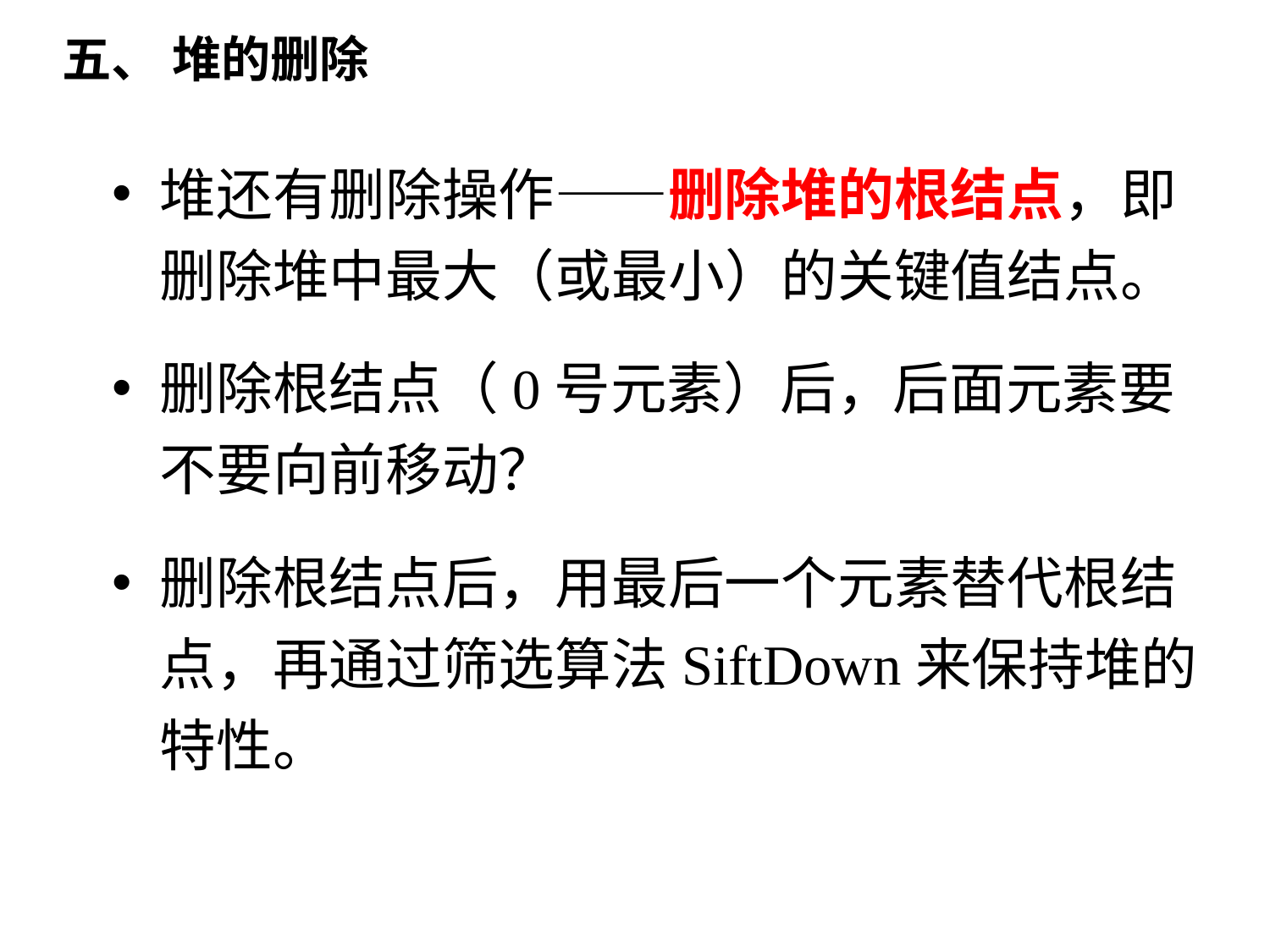

# 五、 堆的删除
堆还有删除操作——删除堆的根结点，即删除堆中最大（或最小）的关键值结点。
删除根结点（0号元素）后，后面元素要不要向前移动？
删除根结点后，用最后一个元素替代根结点，再通过筛选算法SiftDown来保持堆的特性。